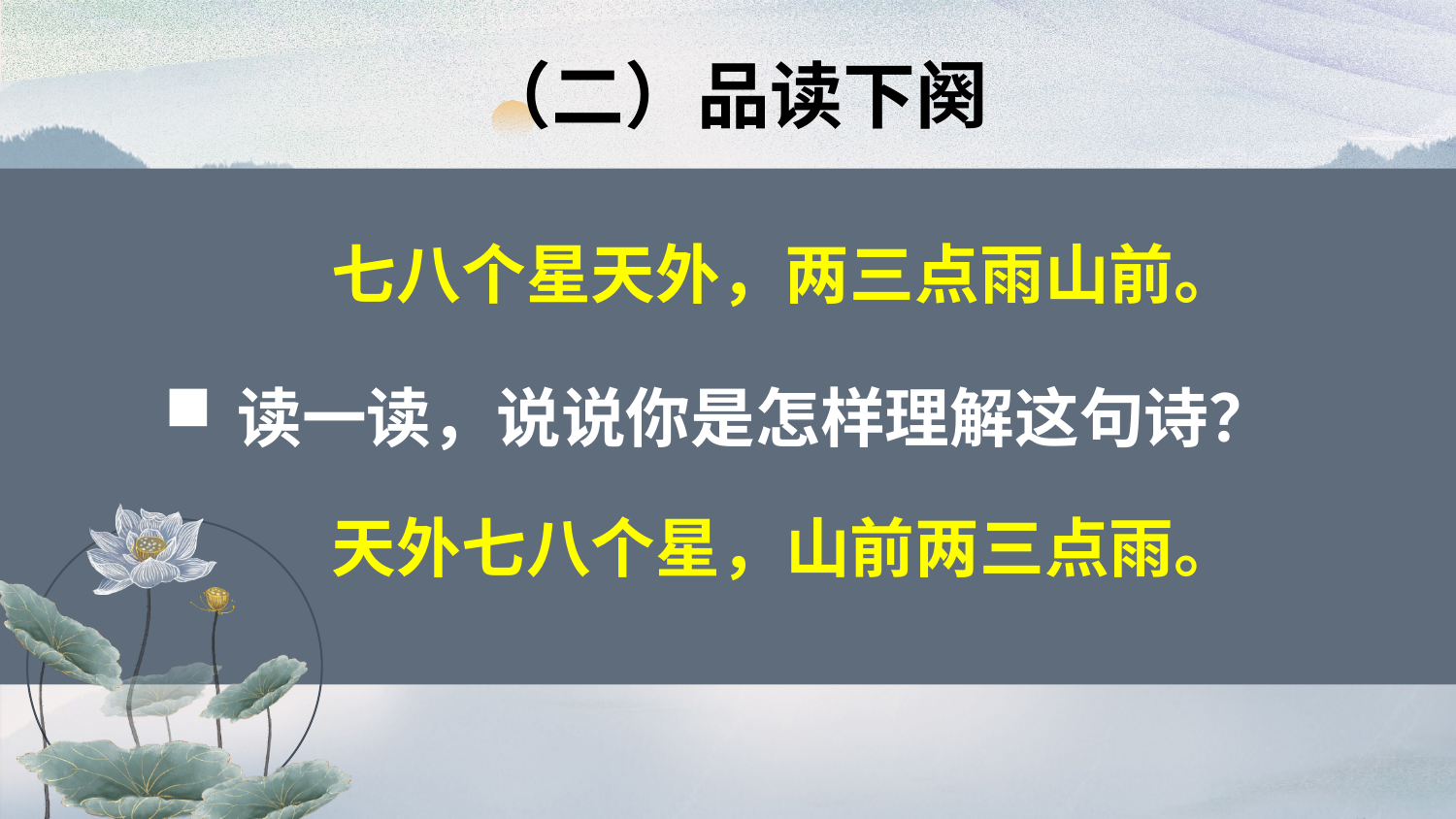

（二）品读下阕
七八个星天外，两三点雨山前。
读一读，说说你是怎样理解这句诗？
天外七八个星，山前两三点雨。